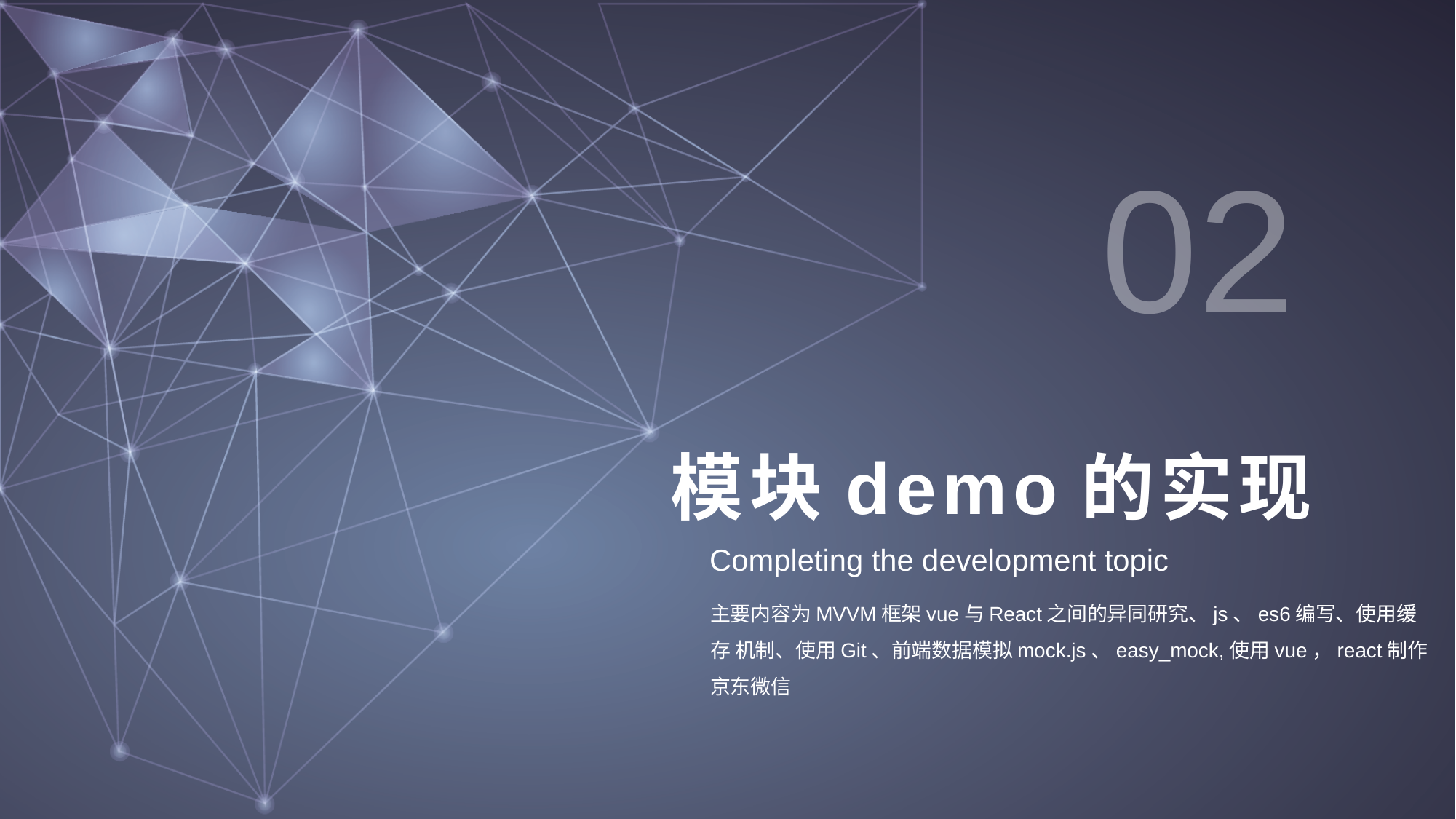

02
模块demo的实现
Completing the development topic
主要内容为MVVM框架vue与React之间的异同研究、js、es6编写、使用缓存 机制、使用Git、前端数据模拟mock.js、easy_mock,使用vue，react制作京东微信